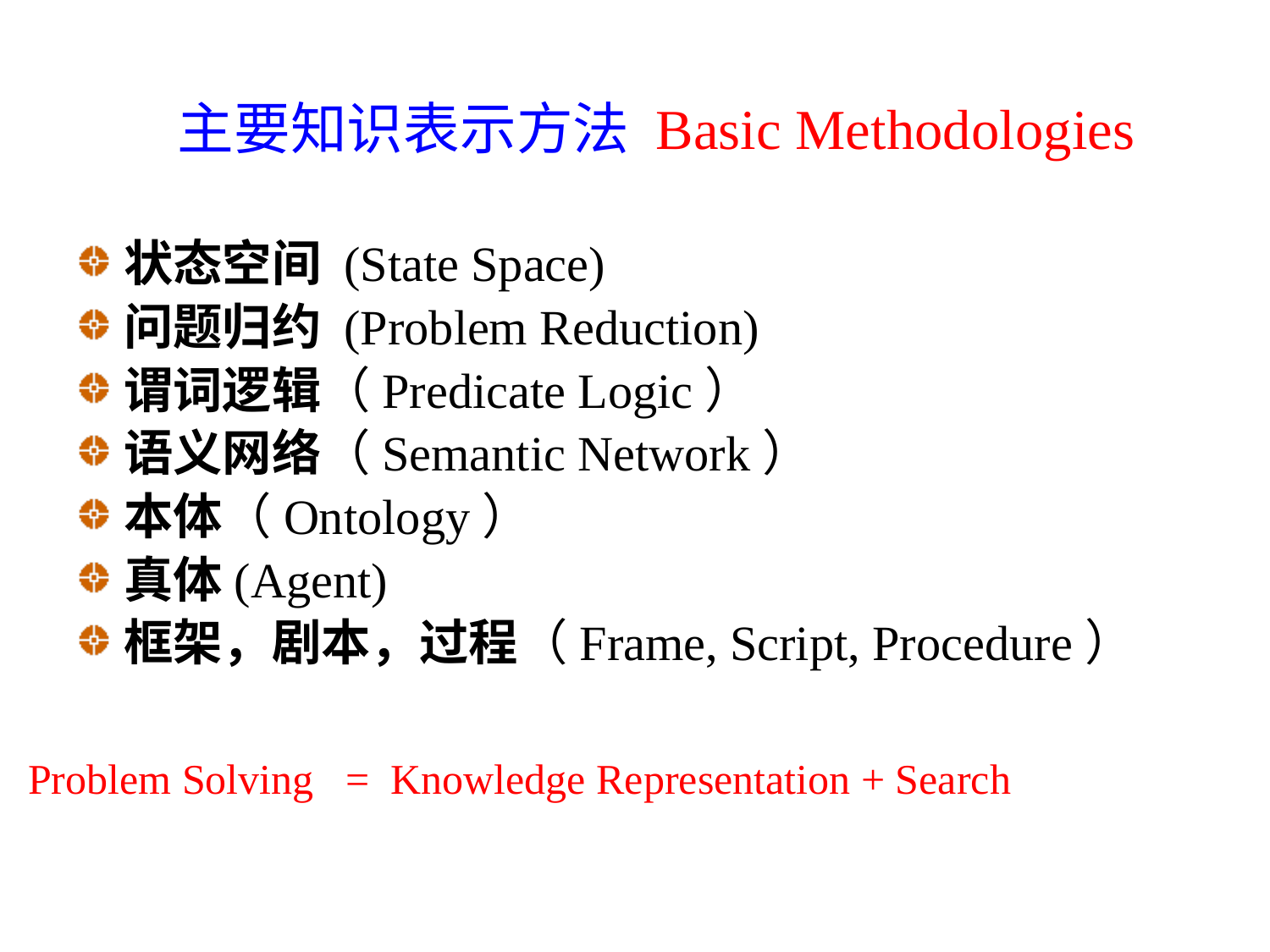

# 主要知识表示方法 Basic Methodologies
状态空间 (State Space)
问题归约 (Problem Reduction)
谓词逻辑（Predicate Logic）
语义网络（Semantic Network）
本体（Ontology）
真体(Agent)
框架，剧本，过程（Frame, Script, Procedure）
 Problem Solving   =  Knowledge Representation + Search